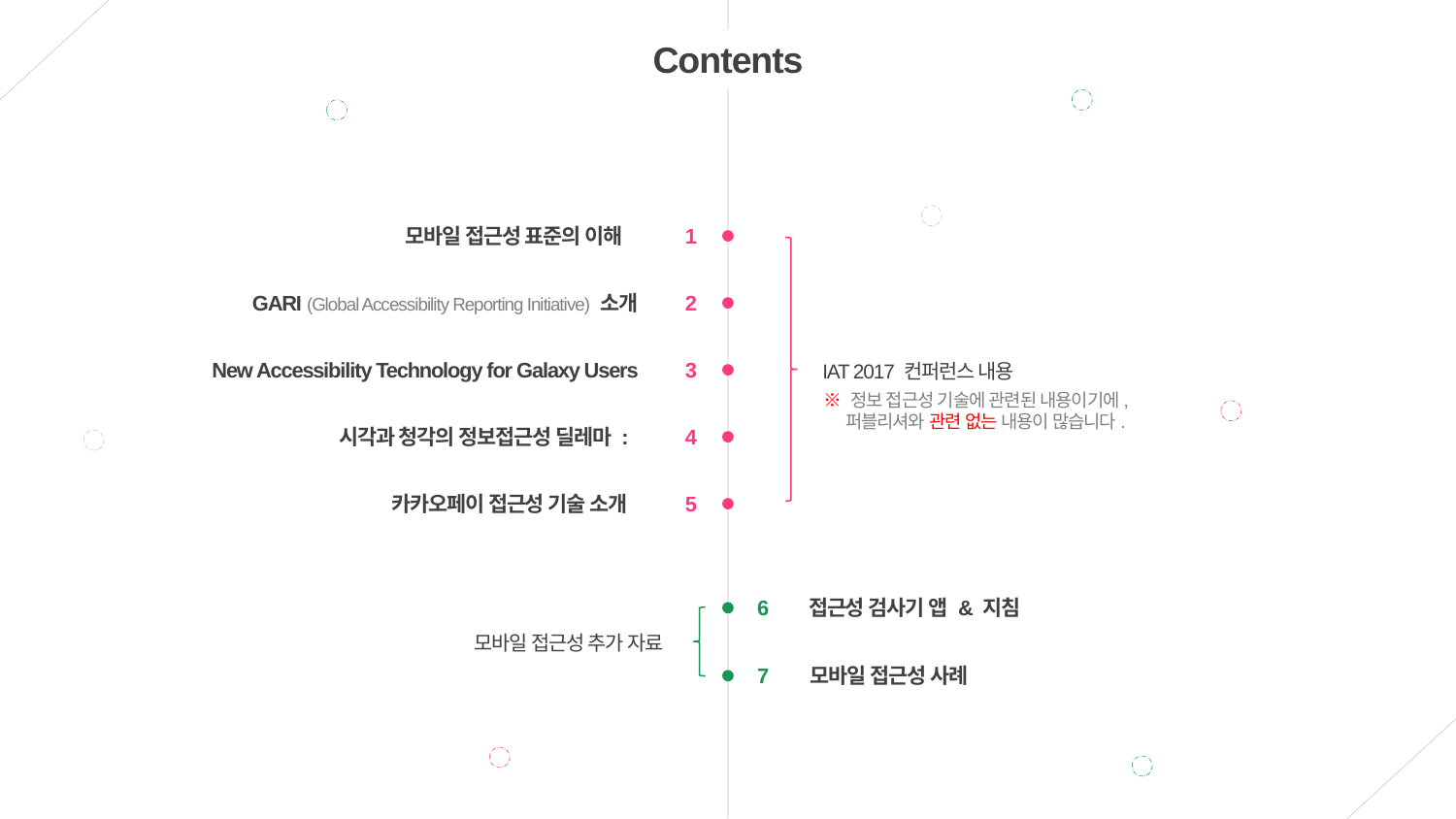

Contents

모바일 접근성 표준의 이해
1

GARI (Global Accessibility Reporting Initiative) 소개
2

New Accessibility Technology for Galaxy Users
3

시각과 청각의 정보접근성 딜레마 :
4

카카오페이 접근성 기술 소개
5

IAT 2017 컨퍼런스 내용
※ 정보 접근성 기술에 관련된 내용이기에,
    퍼블리셔와 관련 없는 내용이 많습니다.

6
접근성 검사기 앱 & 지침

모바일 접근성 추가 자료
7
모바일 접근성 사례